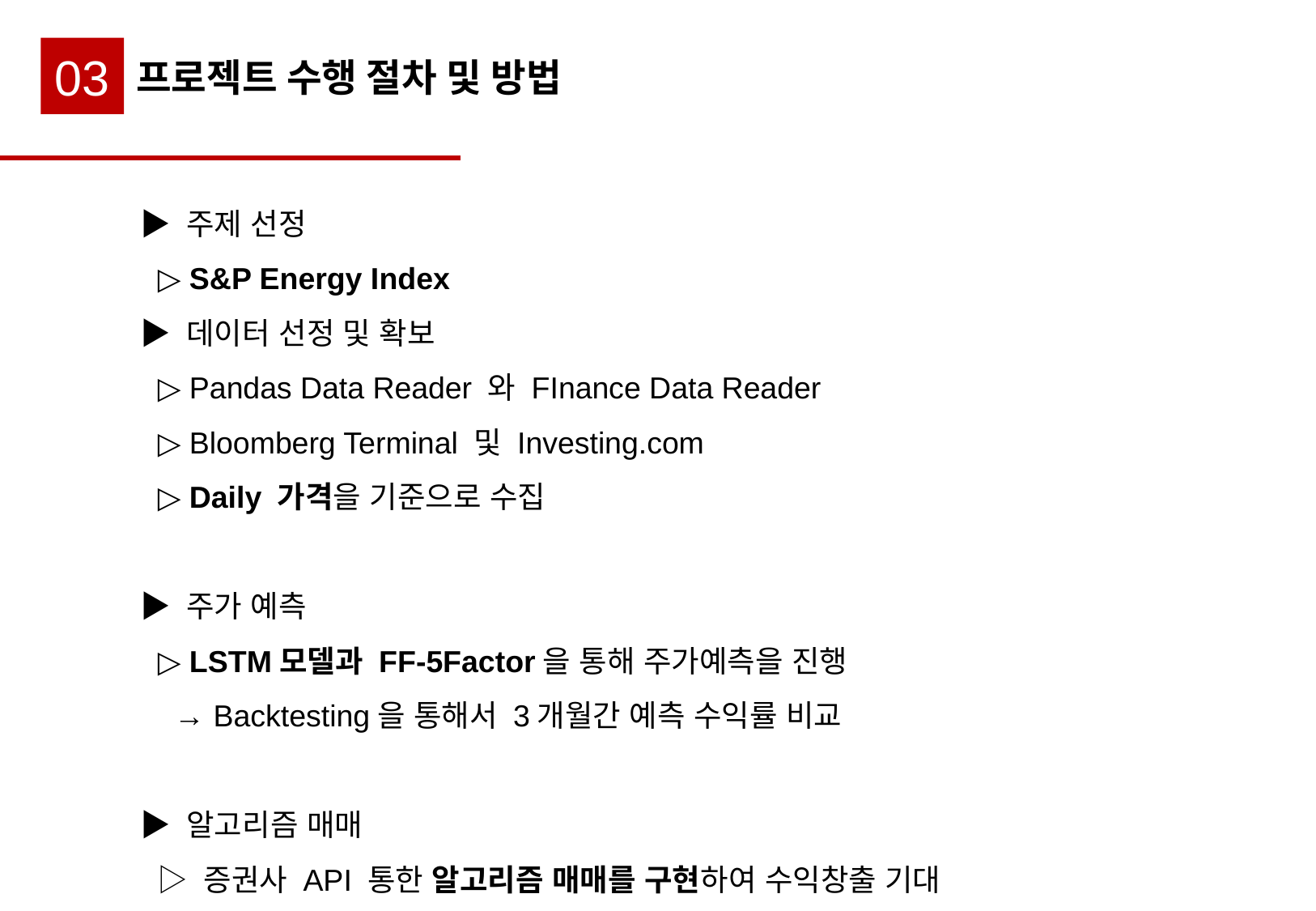

03
프로젝트 수행 절차 및 방법
▶ 주제 선정
  ▷ S&P Energy Index
▶ 데이터 선정 및 확보
  ▷ Pandas Data Reader 와 FInance Data Reader
  ▷ Bloomberg Terminal 및 Investing.com
  ▷ Daily 가격을 기준으로 수집

▶ 주가 예측
  ▷ LSTM모델과 FF-5Factor을 통해 주가예측을 진행
    → Backtesting을 통해서 3개월간 예측 수익률 비교

▶ 알고리즘 매매
  ▷ 증권사 API 통한 알고리즘 매매를 구현하여 수익창출 기대